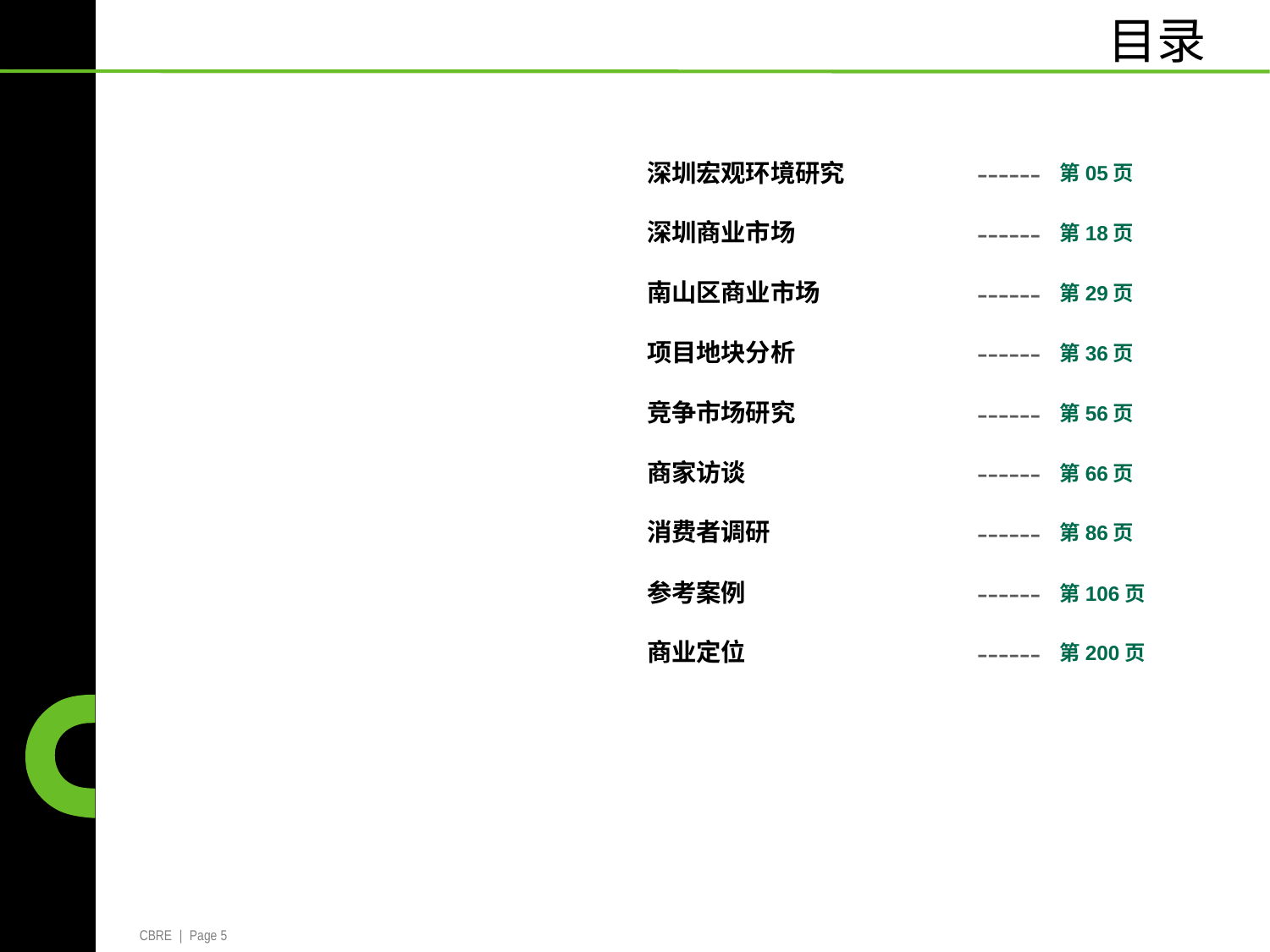

目录

深圳宏观环境研究

深圳商业市场

南山区商业市场

项目地块分析

竞争市场研究

商家访谈

消费者调研

参考案例

商业定位
第05页

第18页

第29页

第36页

第56页

第66页

第86页

第106页

第200页
------

------

------

------

------

------

------

------

------

CBRE  |  Page 5